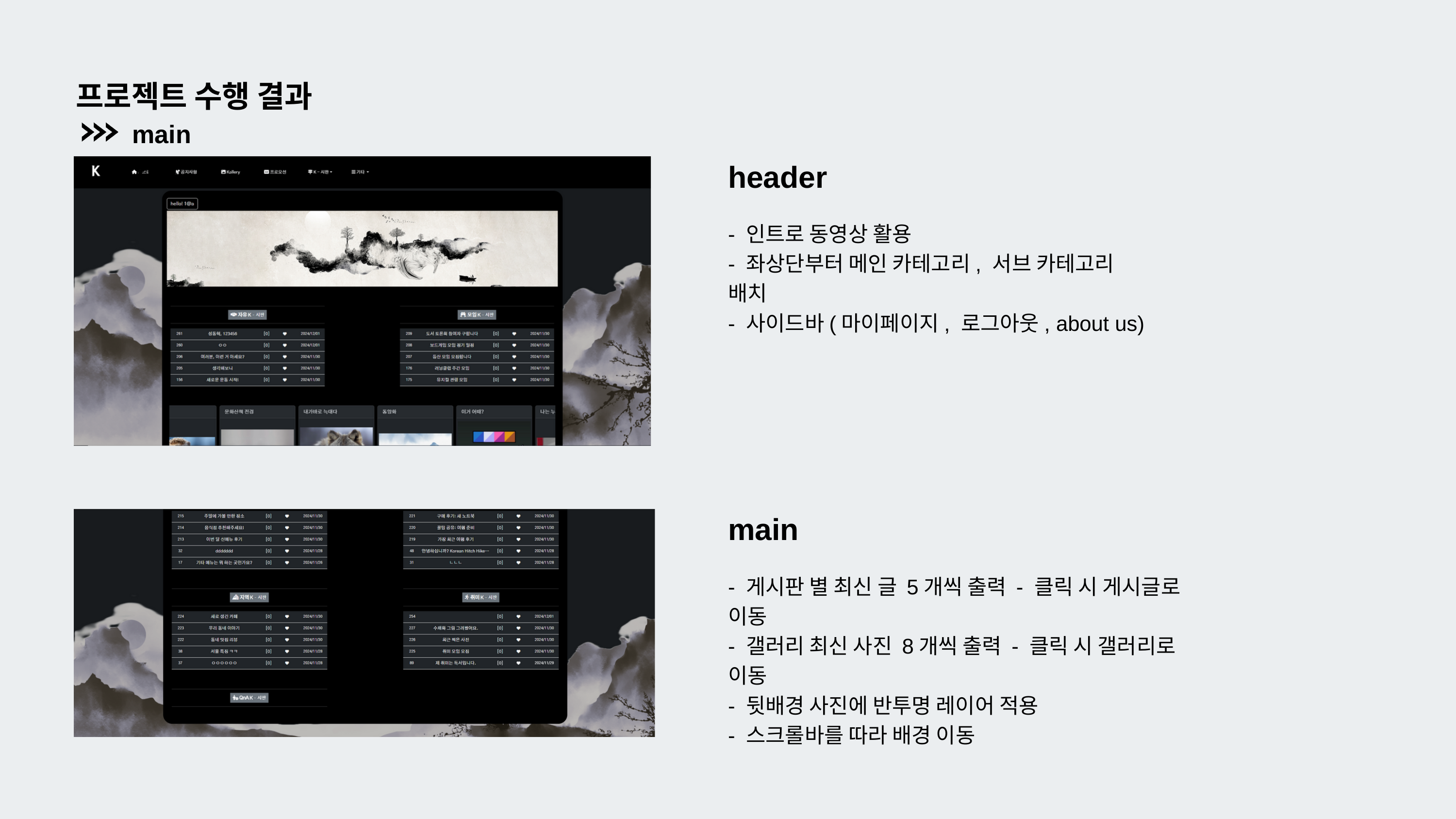

프로젝트 수행 결과
main 화면

header

- 인트로 동영상 활용
- 좌상단부터 메인 카테고리, 서브 카테고리 배치
- 사이드바(마이페이지, 로그아웃, about us)

main

- 게시판 별 최신 글 5개씩 출력 - 클릭 시 게시글로 이동
- 갤러리 최신 사진 8개씩 출력 - 클릭 시 갤러리로 이동
- 뒷배경 사진에 반투명 레이어 적용
- 스크롤바를 따라 배경 이동